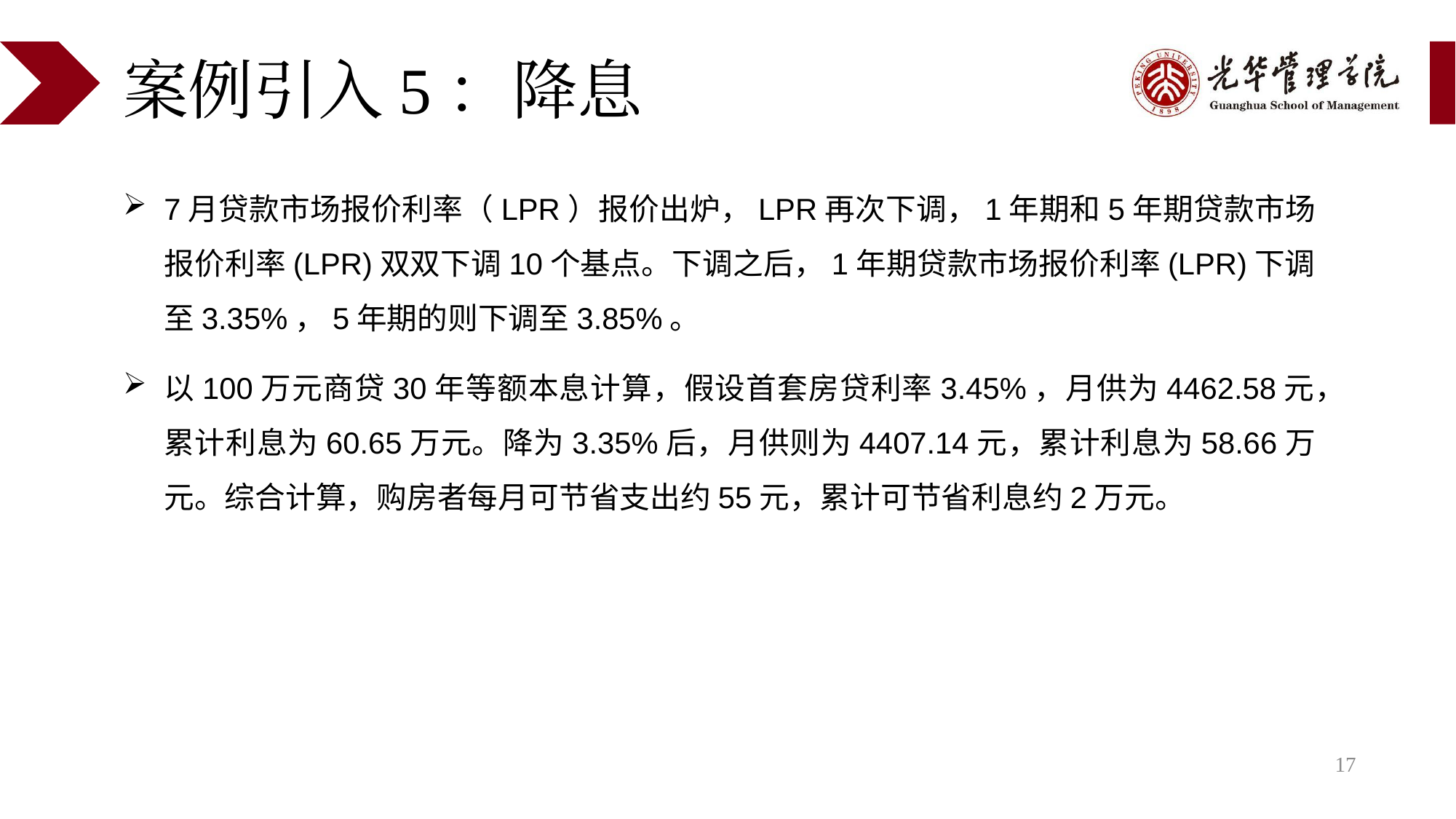

# 案例引入5：降息
7月贷款市场报价利率（LPR）报价出炉，LPR再次下调，1年期和5年期贷款市场报价利率(LPR)双双下调10个基点。下调之后，1年期贷款市场报价利率(LPR)下调至3.35%，5年期的则下调至3.85%。
以100万元商贷30年等额本息计算，假设首套房贷利率3.45%，月供为4462.58元，累计利息为60.65万元。降为3.35%后，月供则为4407.14元，累计利息为58.66万元。综合计算，购房者每月可节省支出约55元，累计可节省利息约2万元。
17